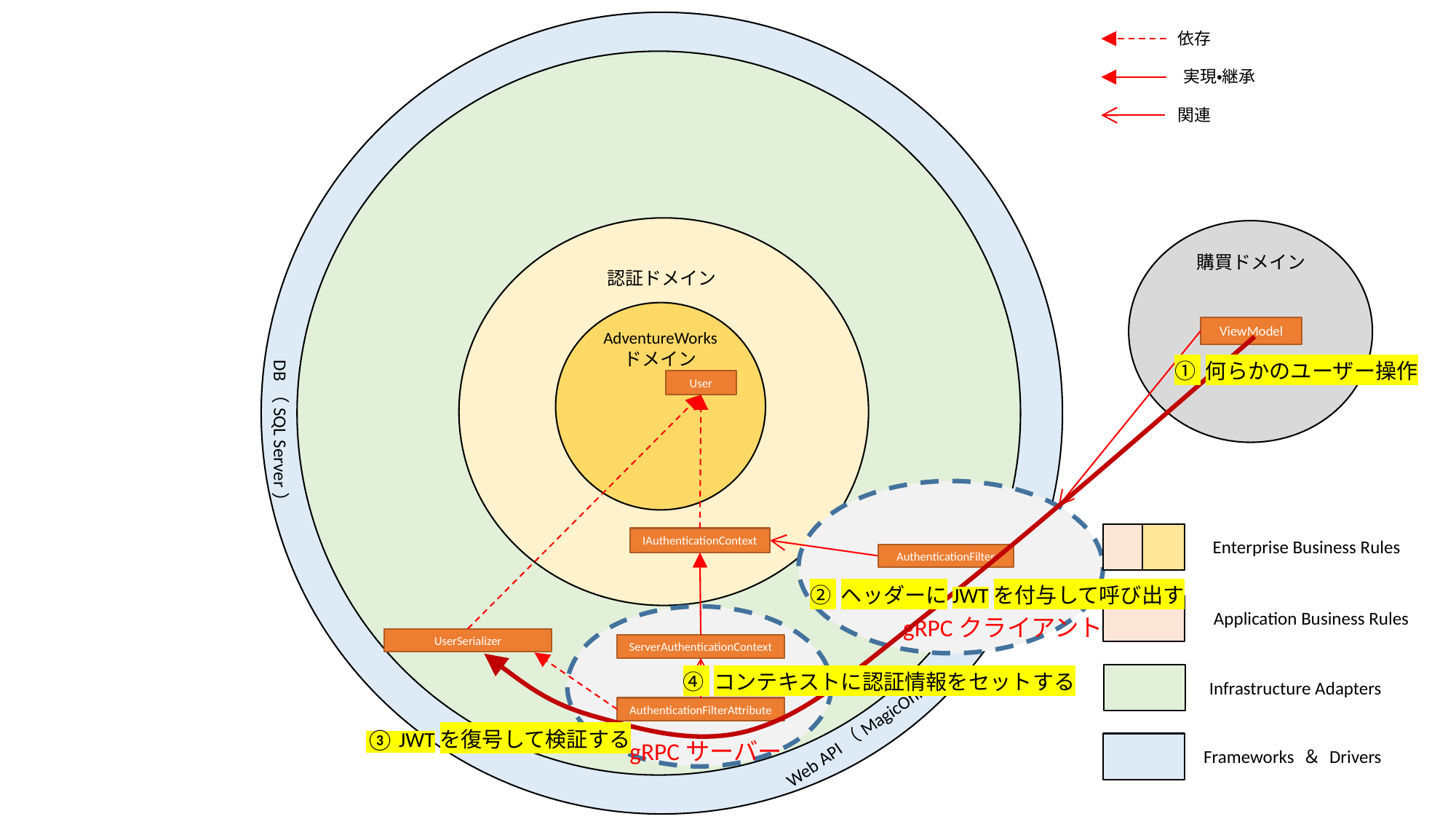

依存

実現・継承
関連

購買ドメイン
認証ドメイン

ViewModel
AdventureWorks
ドメイン

① 何らかのユーザー操作
User
DB（SQL Server）

Enterprise Business Rules

IAuthenticationContext
AuthenticationFilter
② ヘッダーにJWTを付与して呼び出す

Application Business Rules

gRPCクライアント
UserSerializer
ServerAuthenticationContext
④ コンテキストに認証情報をセットする

Infrastructure Adapters
AuthenticationFilterAttribute
Web API（MagicOnion）
③ JWTを復号して検証する
gRPCサーバー

Frameworks ＆ Drivers